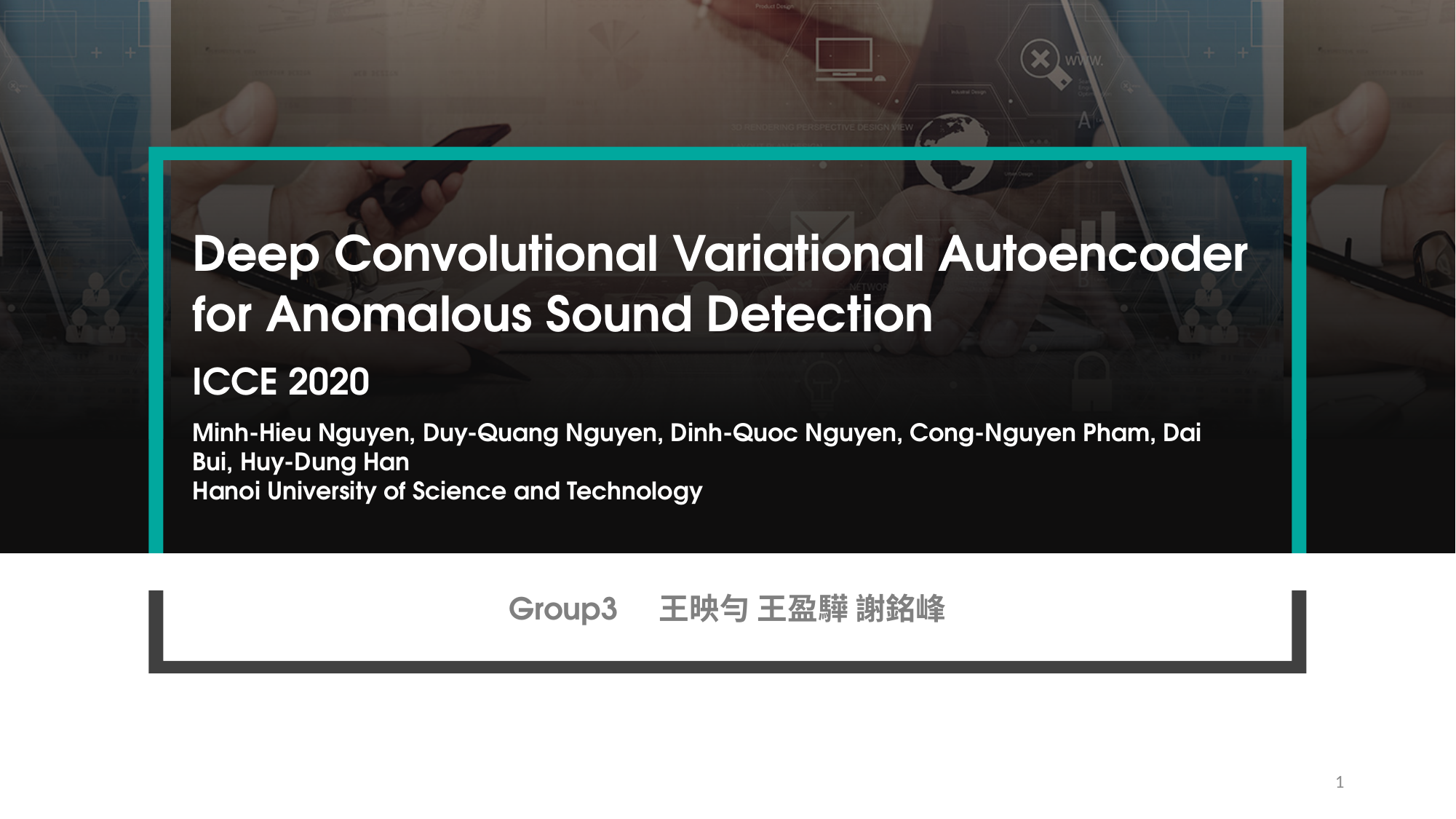

# Deep Convolutional Variational Autoencoder for Anomalous Sound Detection

Deep Convolutional Variational Autoencoder for Anomalous Sound Detection
ICCE 2020
Minh-Hieu Nguyen, Duy-Quang Nguyen, Dinh-Quoc Nguyen, Cong-Nguyen Pham, Dai Bui, Huy-Dung Han
Hanoi University of Science and Technology

Group3    王映勻 王盈驊 謝銘峰
1